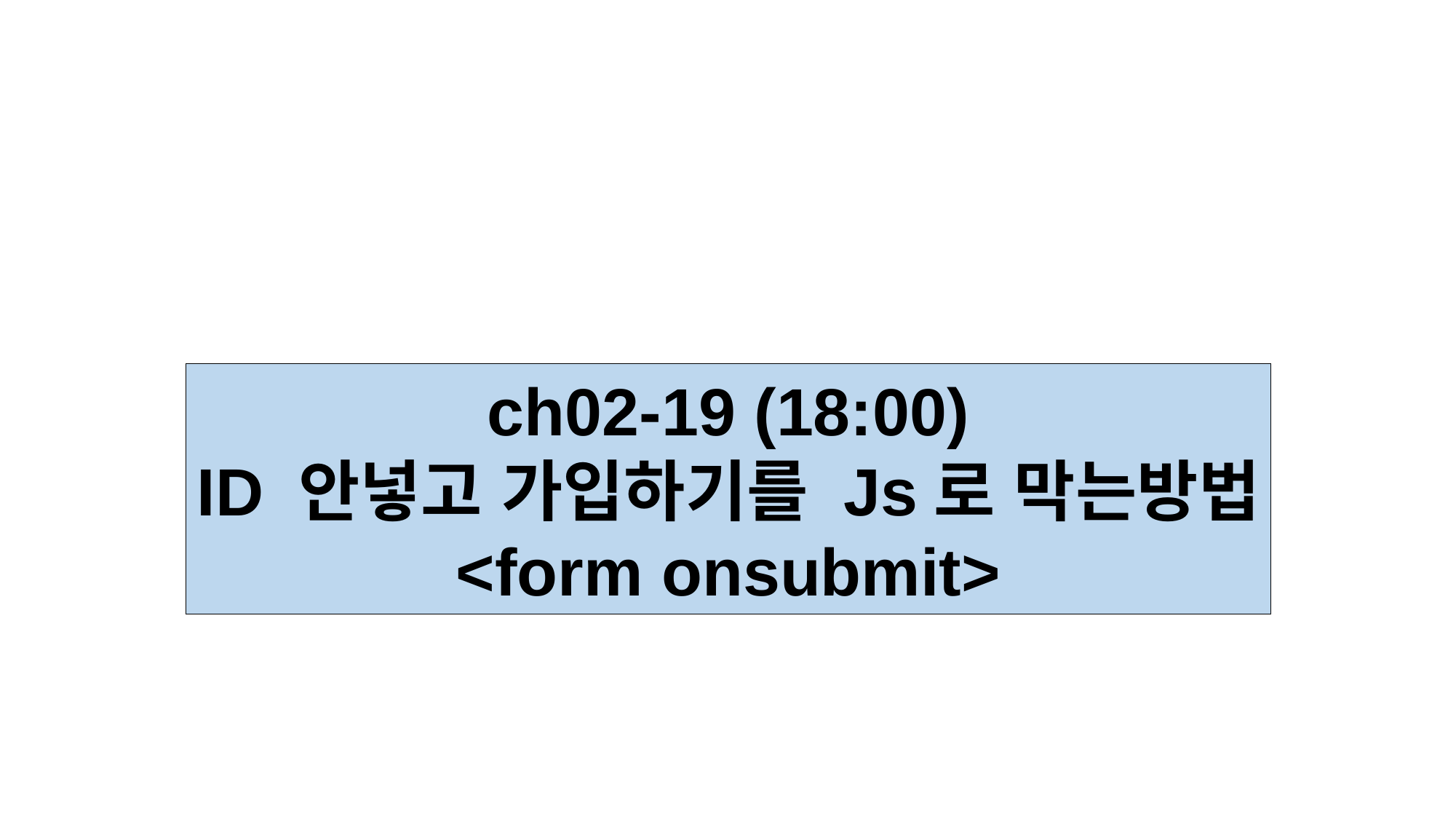

ch02-19 (18:00)
ID 안넣고 가입하기를 Js로 막는방법
<form onsubmit>